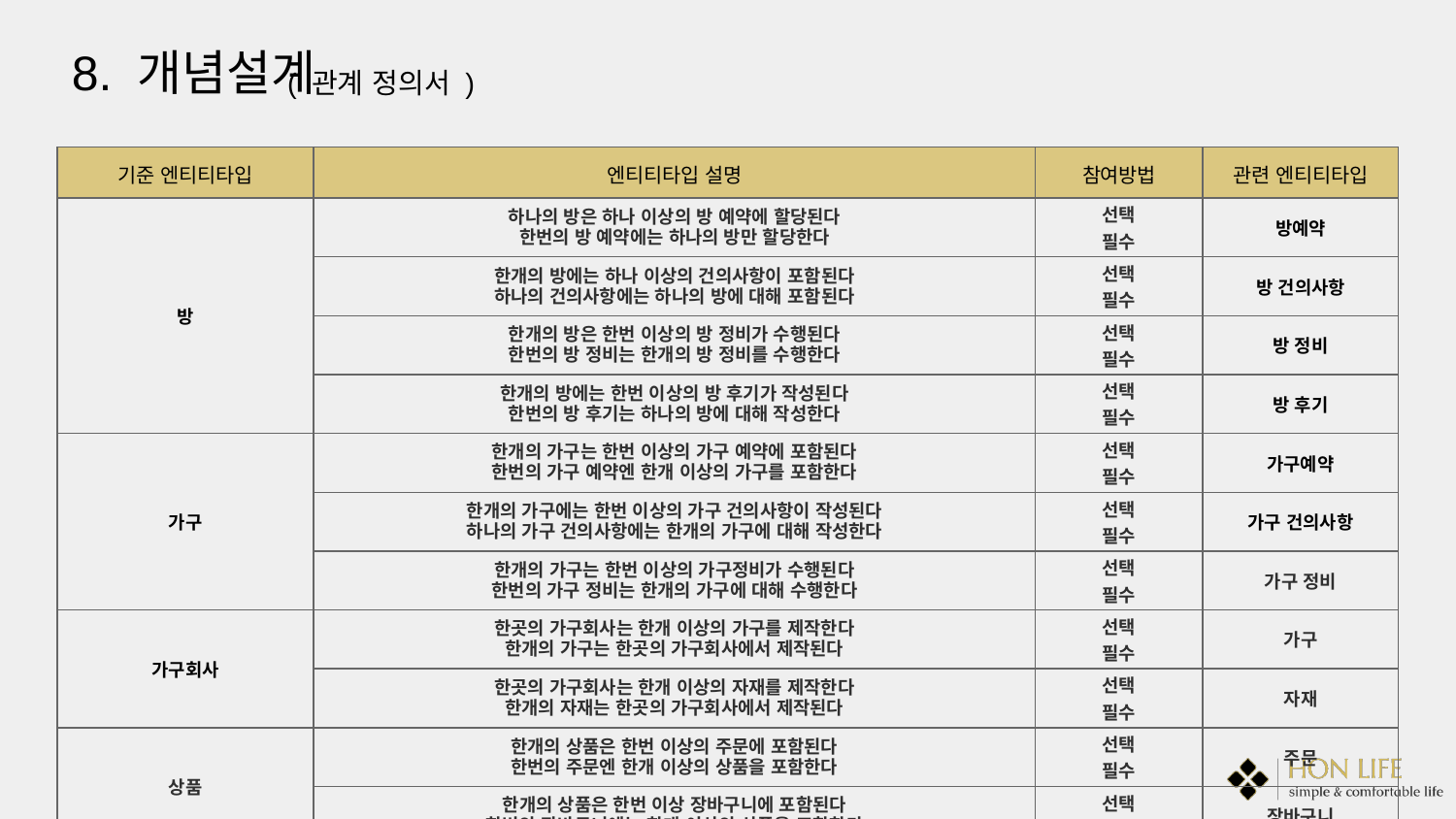

8. 개념설계
( 관계 정의서 )

| 기준 엔티티타입 | 엔티티타입 설명 | 참여방법 |  | 관련 엔티티타입 |
| --- | --- | --- | --- | --- |
| 방 | 하나의 방은 하나 이상의 방 예약에 할당된다 한번의 방 예약에는 하나의 방만 할당한다 | 선택 필수 |  | 방예약 |
|  | 한개의 방에는 하나 이상의 건의사항이 포함된다 하나의 건의사항에는 하나의 방에 대해 포함된다 | 선택 필수 |  | 방 건의사항 |
|  | 한개의 방은 한번 이상의 방 정비가 수행된다 한번의 방 정비는 한개의 방 정비를 수행한다 | 선택 필수 |  | 방 정비 |
|  | 한개의 방에는 한번 이상의 방 후기가 작성된다 한번의 방 후기는 하나의 방에 대해 작성한다 | 선택 필수 |  | 방 후기 |
| 가구 | 한개의 가구는 한번 이상의 가구 예약에 포함된다 한번의 가구 예약엔 한개 이상의 가구를 포함한다 | 선택 필수 |  | 가구예약 |
|  | 한개의 가구에는 한번 이상의 가구 건의사항이 작성된다 하나의 가구 건의사항에는 한개의 가구에 대해 작성한다 | 선택 필수 |  | 가구 건의사항 |
|  | 한개의 가구는 한번 이상의 가구정비가 수행된다 한번의 가구 정비는 한개의 가구에 대해 수행한다 | 선택 필수 |  | 가구 정비 |
| 가구회사 | 한곳의 가구회사는 한개 이상의 가구를 제작한다 한개의 가구는 한곳의 가구회사에서 제작된다 | 선택 필수 |  | 가구 |
|  | 한곳의 가구회사는 한개 이상의 자재를 제작한다 한개의 자재는 한곳의 가구회사에서 제작된다 | 선택 필수 |  | 자재 |
| 상품 | 한개의 상품은 한번 이상의 주문에 포함된다 한번의 주문엔 한개 이상의 상품을 포함한다 | 선택 필수 |  | 주문 |
|  | 한개의 상품은 한번 이상 장바구니에 포함된다 한번의 장바구니에는 한개 이상의 상품을 포함한다 | 선택 필수 |  | 장바구니 |